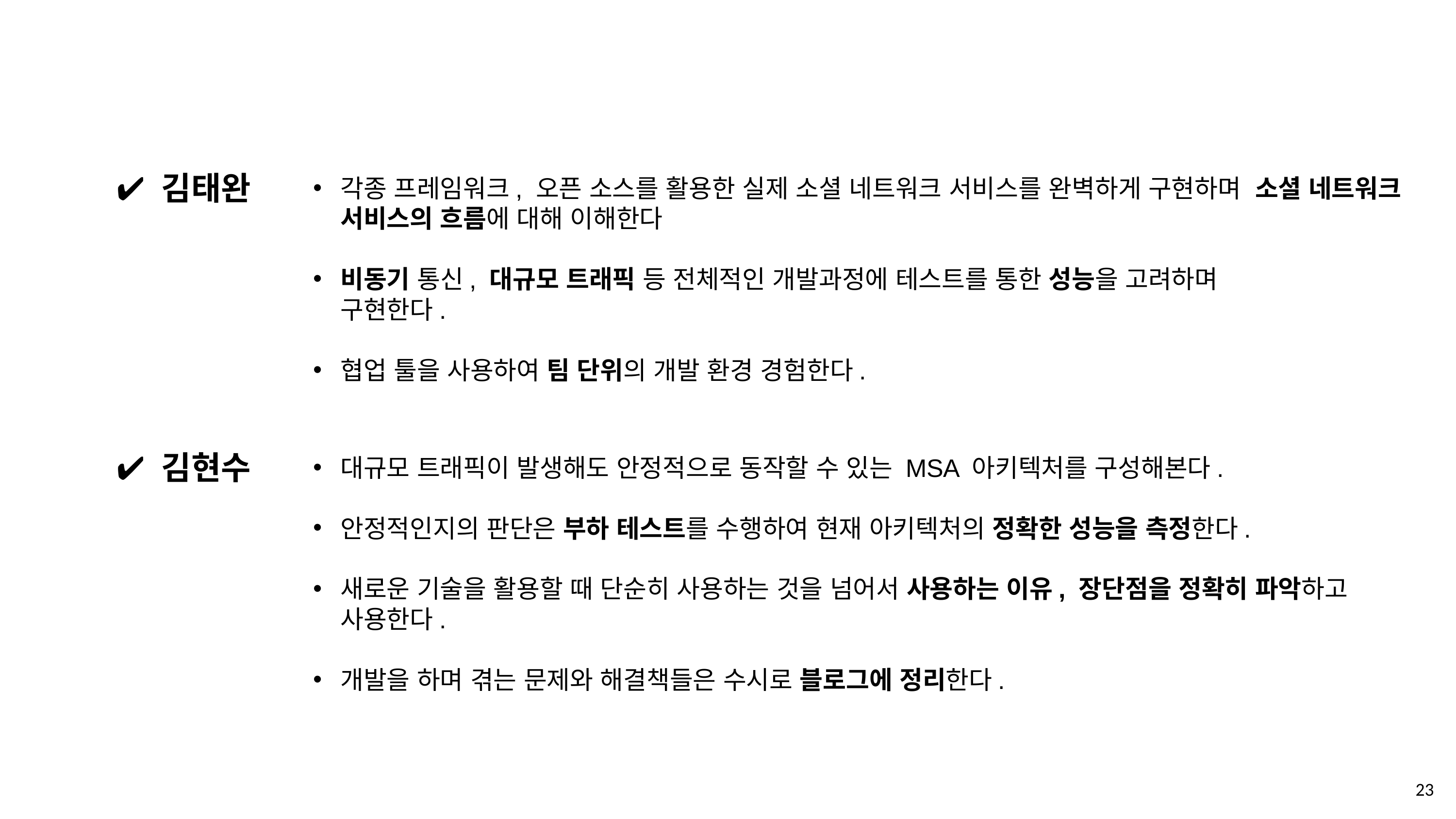

✔️ 김태완
각종 프레임워크, 오픈 소스를 활용한 실제 소셜 네트워크 서비스를 완벽하게 구현하며  소셜 네트워크 서비스의 흐름에 대해 이해한다

비동기 통신, 대규모 트래픽 등 전체적인 개발과정에 테스트를 통한 성능을 고려하며
구현한다.

협업 툴을 사용하여 팀 단위의 개발 환경 경험한다.

✔️ 김현수
대규모 트래픽이 발생해도 안정적으로 동작할 수 있는 MSA 아키텍처를 구성해본다.

안정적인지의 판단은 부하 테스트를 수행하여 현재 아키텍처의 정확한 성능을 측정한다.

새로운 기술을 활용할 때 단순히 사용하는 것을 넘어서 사용하는 이유, 장단점을 정확히 파악하고 사용한다.

개발을 하며 겪는 문제와 해결책들은 수시로 블로그에 정리한다.
23